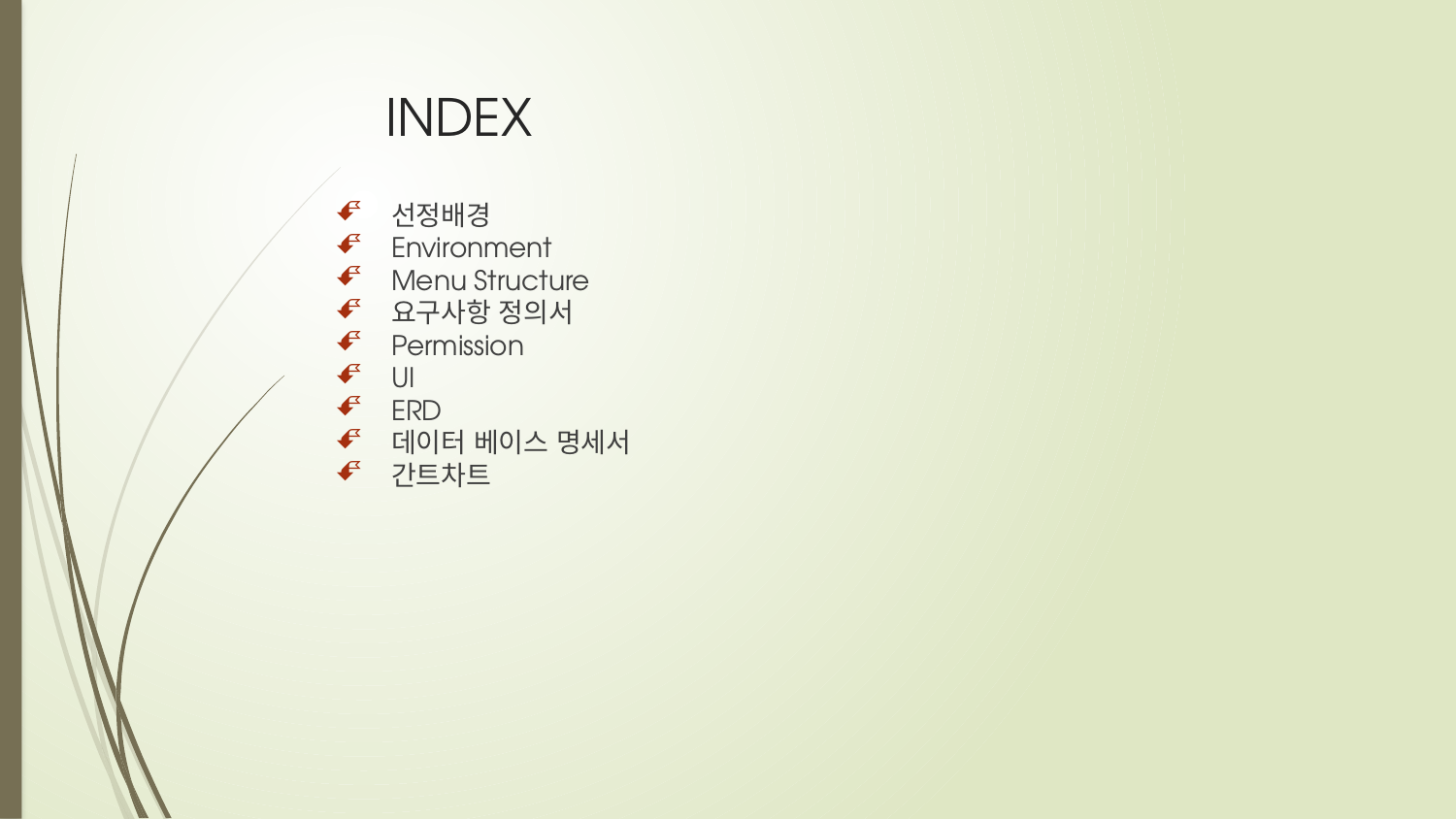

# INDEX

선정배경
Environment
Menu Structure
요구사항 정의서
Permission
UI
ERD
데이터 베이스 명세서
간트차트